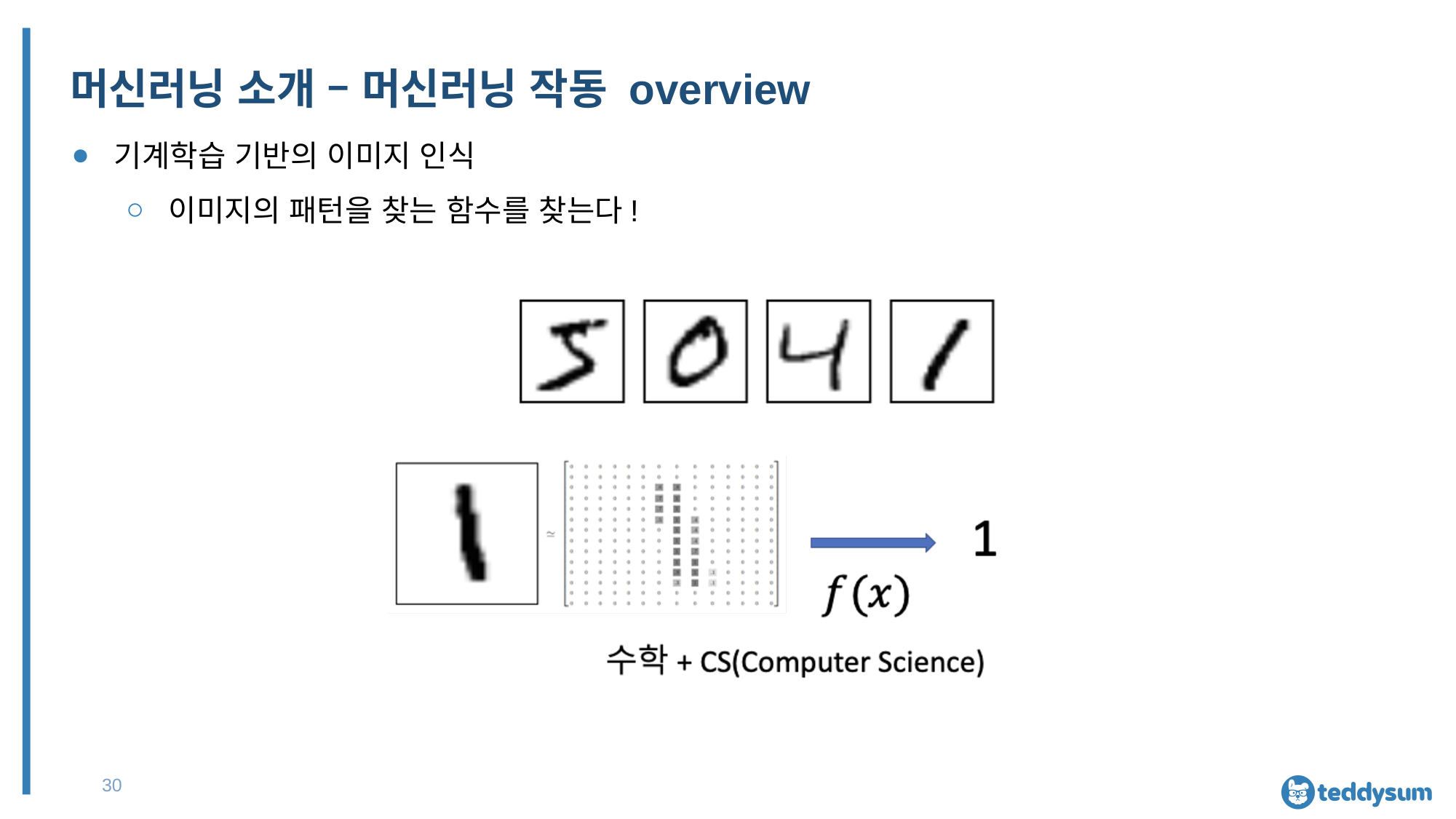

# 머신러닝 소개 – 머신러닝 작동 overview
기계학습 기반의 이미지 인식
이미지의 패턴을 찾는 함수를 찾는다!

30